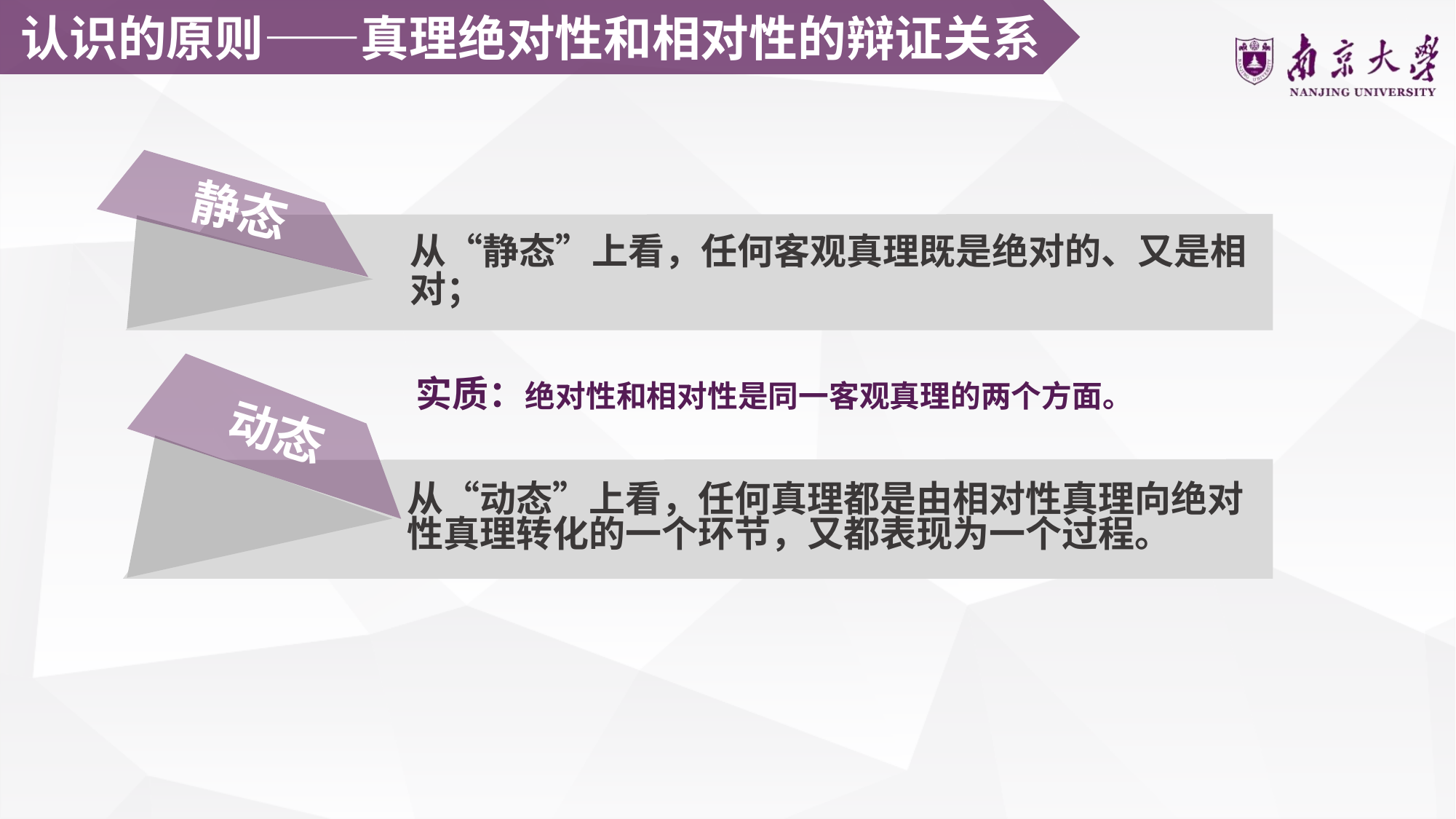

认识的原则——真理绝对性和相对性的辩证关系

静态

从“静态”上看，任何客观真理既是绝对的、又是相对；
实质：绝对性和相对性是同一客观真理的两个方面。
动态

从“动态”上看，任何真理都是由相对性真理向绝对性真理转化的一个环节，又都表现为一个过程。